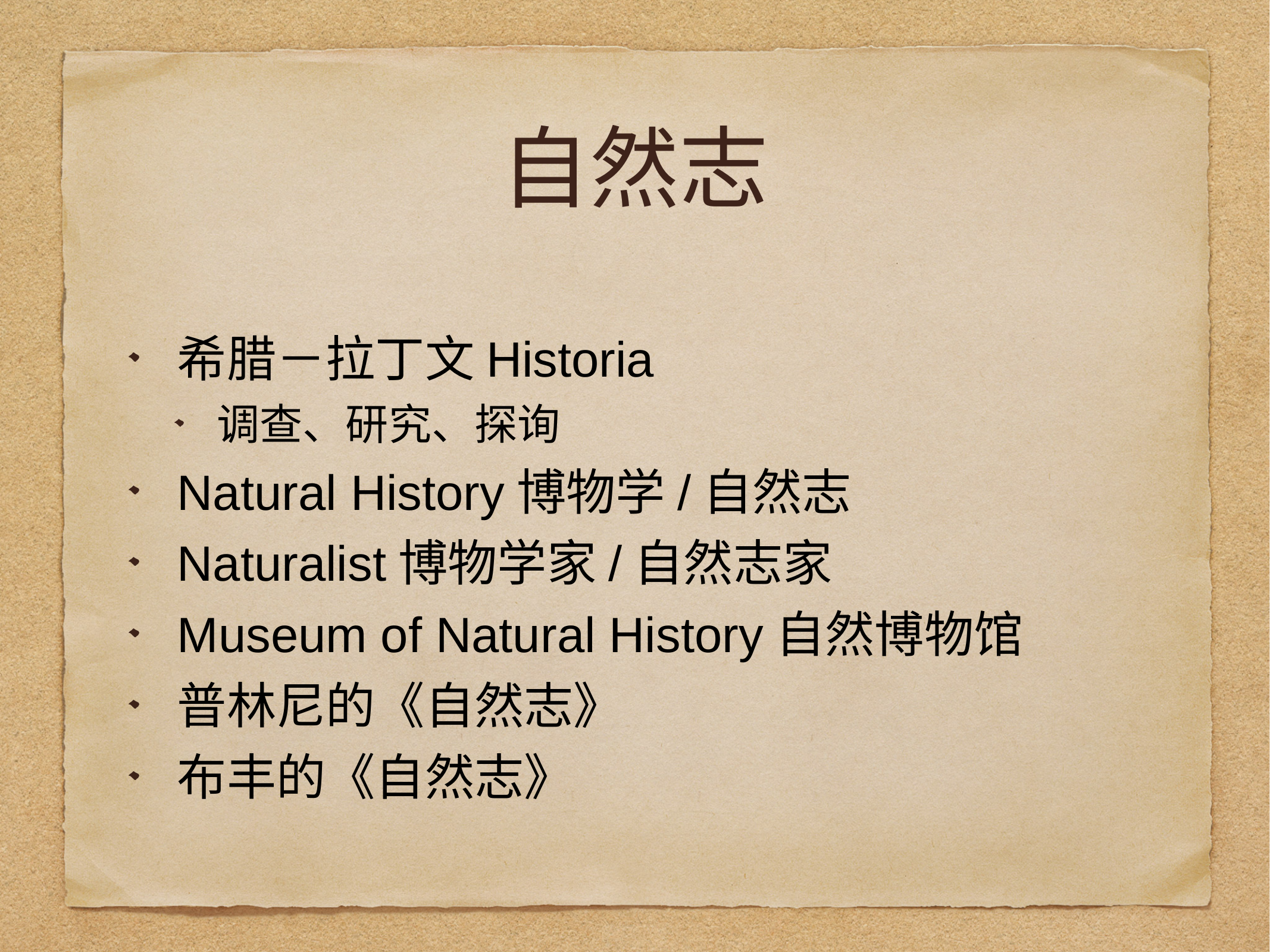

# 自然志
希腊－拉丁文Historia
调查、研究、探询
Natural History博物学/自然志
Naturalist博物学家/自然志家
Museum of Natural History自然博物馆
普林尼的《自然志》
布丰的《自然志》